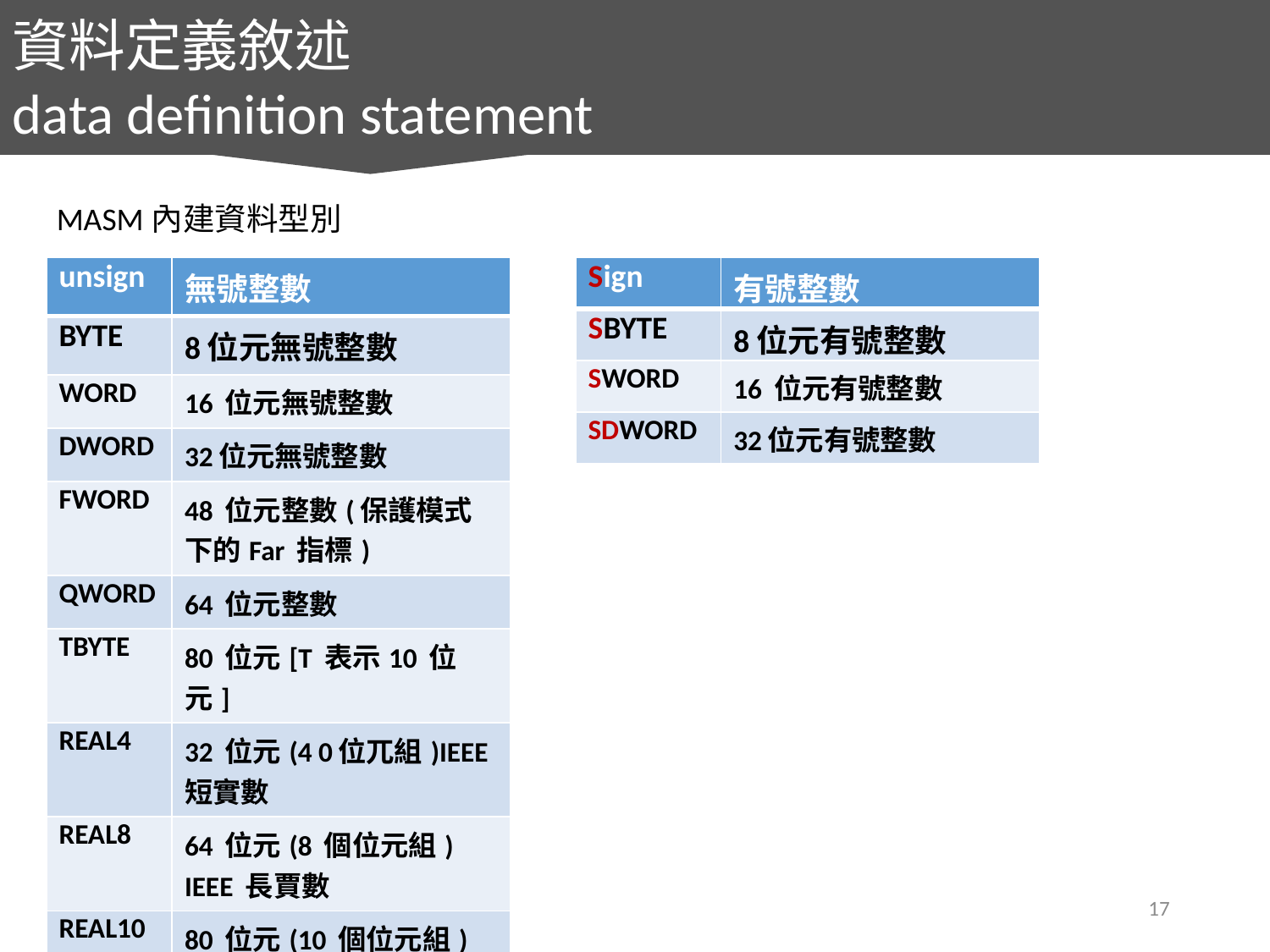

資料定義敘述
data definition statement
MASM內建資料型別
| unsign | 無號整數 |
| --- | --- |
| BYTE | 8位元無號整數 |
| WORD | 16 位元無號整數 |
| DWORD | 32位元無號整數 |
| FWORD | 48 位元整數(保護模式下的Far 指標) |
| QWORD | 64 位元整數 |
| TBYTE | 80 位元[T 表示10 位元] |
| REAL4 | 32 位元(4 0位兀組)IEEE 短實數 |
| REAL8 | 64 位元(8 個位元組) IEEE 長賈數 |
| REAL10 | 80 位元(10 個位元組) IEEE 延伸貫數 |
| Sign | 有號整數 |
| --- | --- |
| SBYTE | 8位元有號整數 |
| SWORD | 16 位元有號整數 |
| SDWORD | 32位元有號整數 |
17